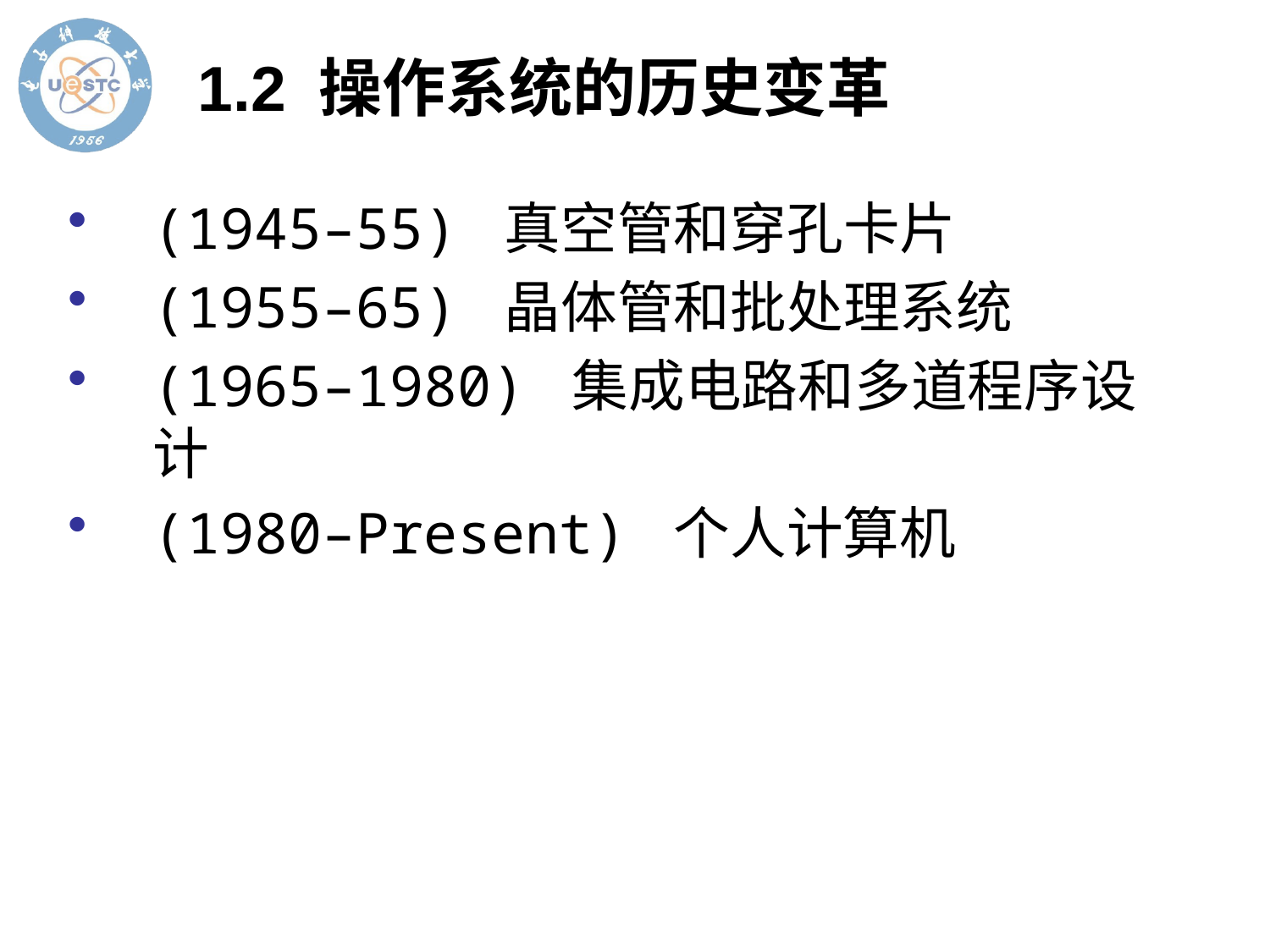

# 1.2 操作系统的历史变革
(1945–55) 真空管和穿孔卡片
(1955–65) 晶体管和批处理系统
(1965–1980) 集成电路和多道程序设计
(1980–Present) 个人计算机